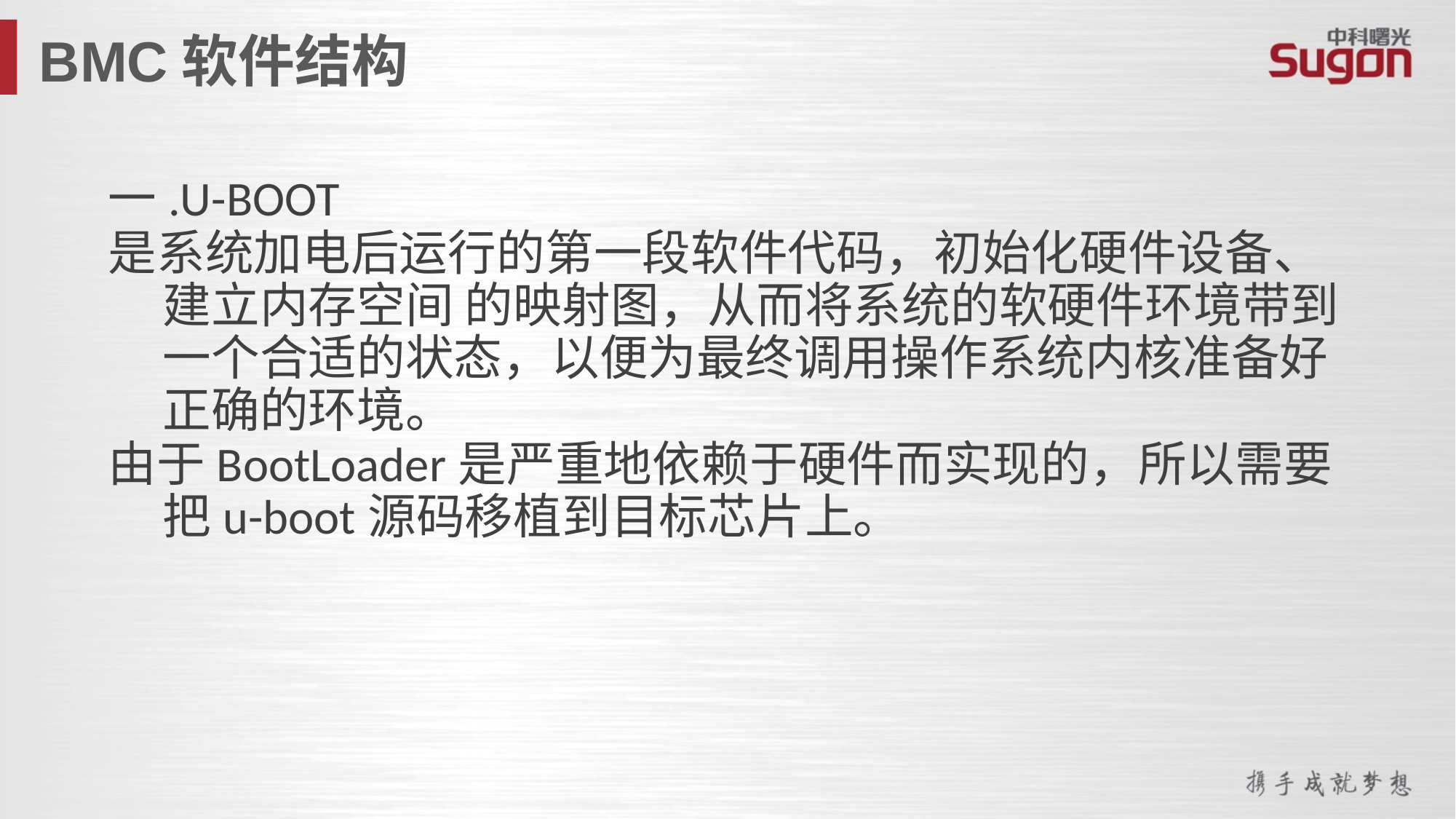

BMC软件结构

一.U-BOOT
是系统加电后运行的第一段软件代码，初始化硬件设备、建立内存空间 的映射图，从而将系统的软硬件环境带到一个合适的状态，以便为最终调用操作系统内核准备好正确的环境。
由于BootLoader是严重地依赖于硬件而实现的，所以需要把u-boot源码移植到目标芯片上。